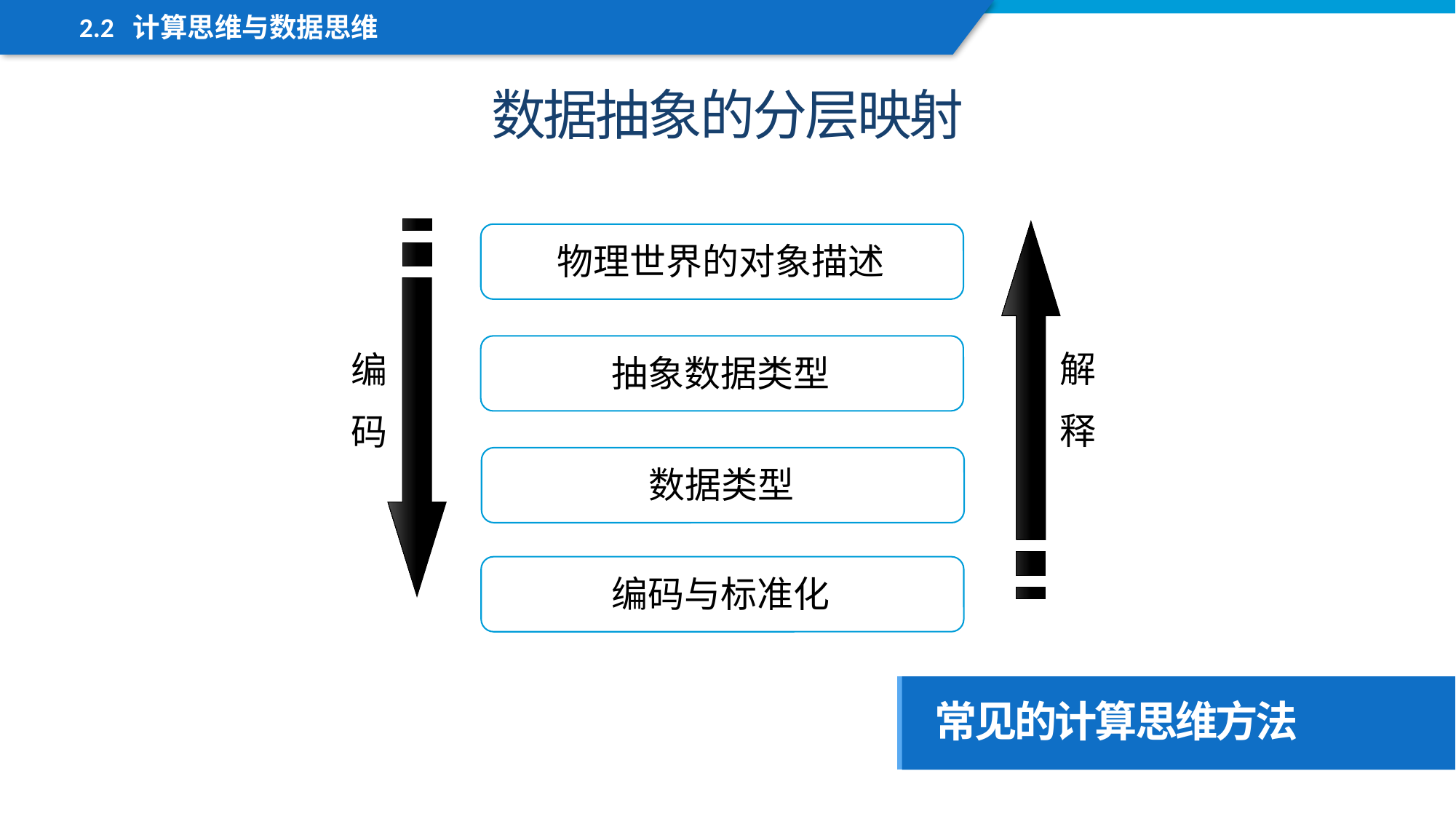

2.2  计算思维与数据思维
数据抽象的分层映射

物理世界的对象描述

解
释
编
码
抽象数据类型

数据类型

编码与标准化
常见的计算思维方法